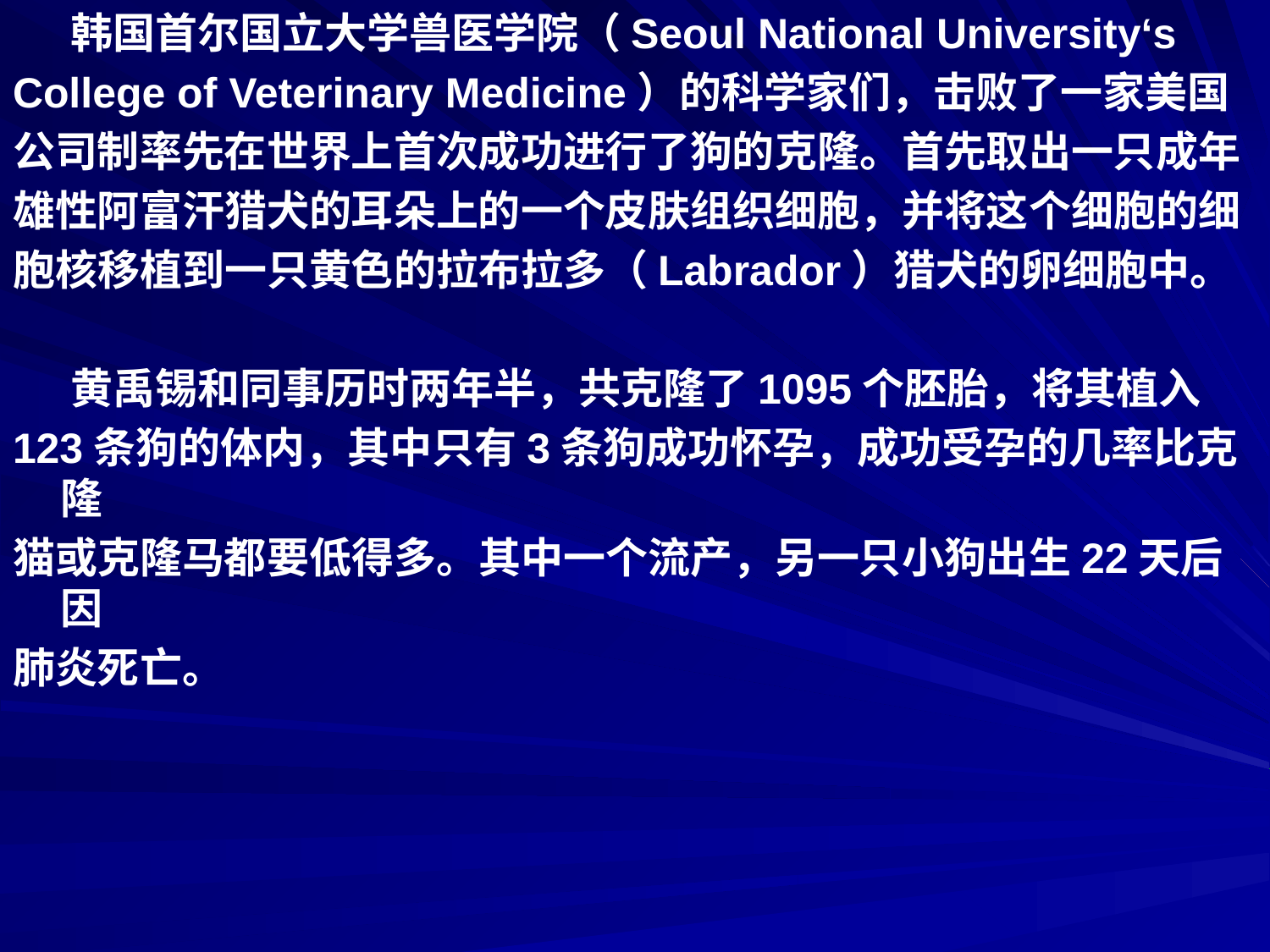

韩国首尔国立大学兽医学院（Seoul National University‘s
College of Veterinary Medicine）的科学家们，击败了一家美国
公司制率先在世界上首次成功进行了狗的克隆。首先取出一只成年
雄性阿富汗猎犬的耳朵上的一个皮肤组织细胞，并将这个细胞的细
胞核移植到一只黄色的拉布拉多（Labrador）猎犬的卵细胞中。

     黄禹锡和同事历时两年半，共克隆了1095个胚胎，将其植入
123条狗的体内，其中只有3条狗成功怀孕，成功受孕的几率比克隆
猫或克隆马都要低得多。其中一个流产，另一只小狗出生22天后因
肺炎死亡。